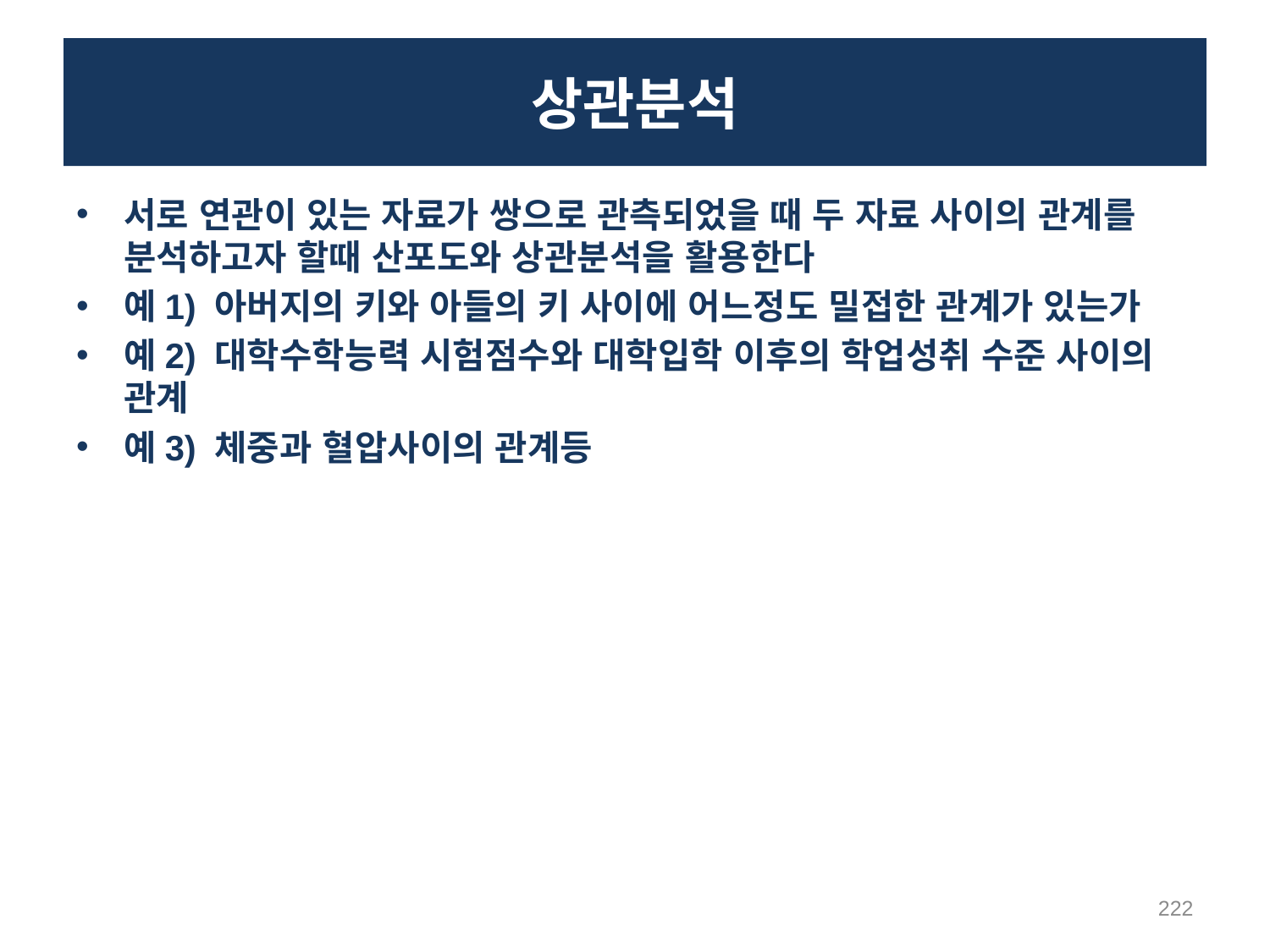

# 상관분석
서로 연관이 있는 자료가 쌍으로 관측되었을 때 두 자료 사이의 관계를 분석하고자 할때 산포도와 상관분석을 활용한다
예1) 아버지의 키와 아들의 키 사이에 어느정도 밀접한 관계가 있는가
예2) 대학수학능력 시험점수와 대학입학 이후의 학업성취 수준 사이의 관계
예3) 체중과 혈압사이의 관계등

222